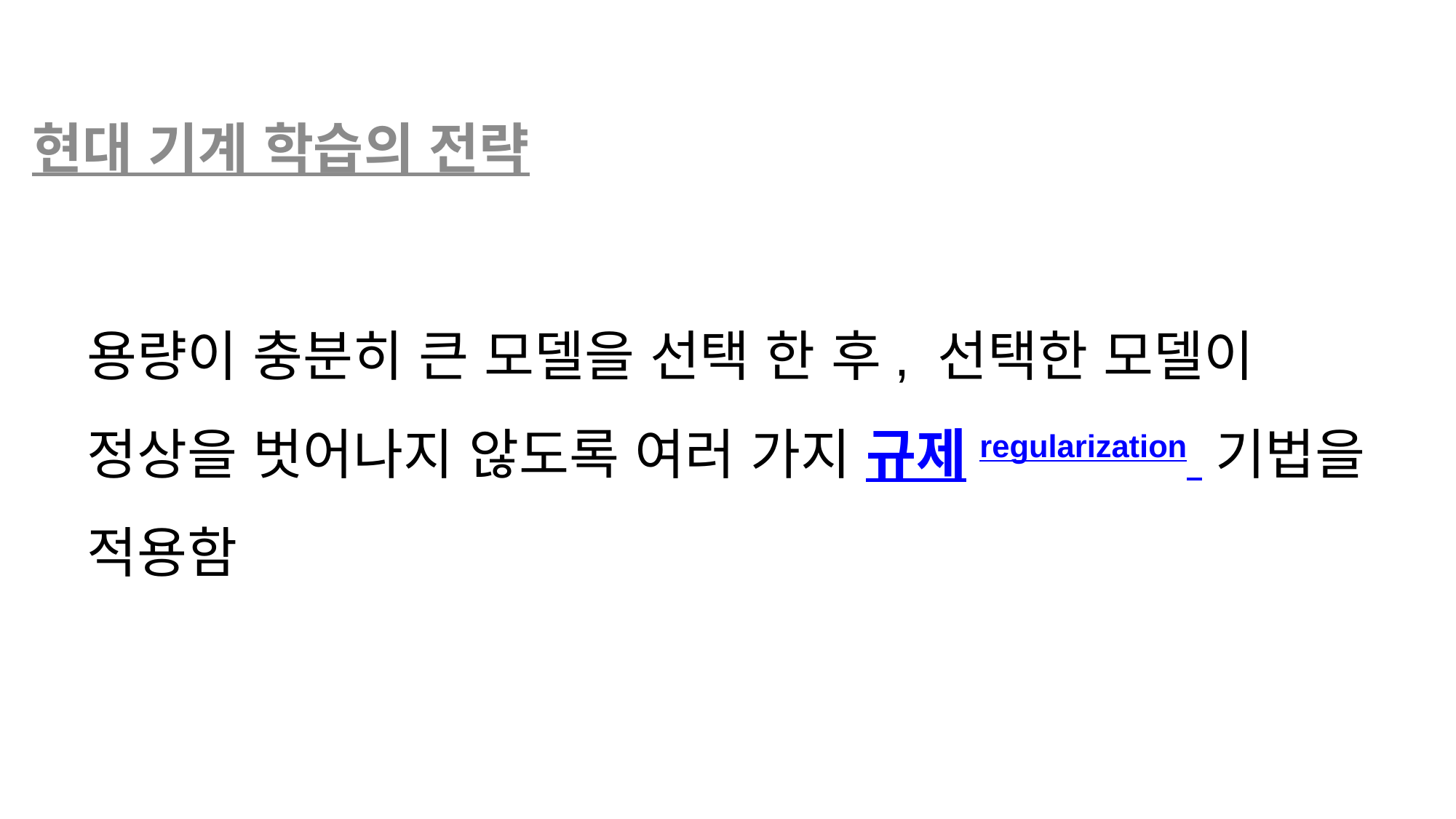

현대 기계 학습의 전략

용량이 충분히 큰 모델을 선택 한 후, 선택한 모델이 정상을 벗어나지 않도록 여러 가지 규제regularization 기법을 적용함